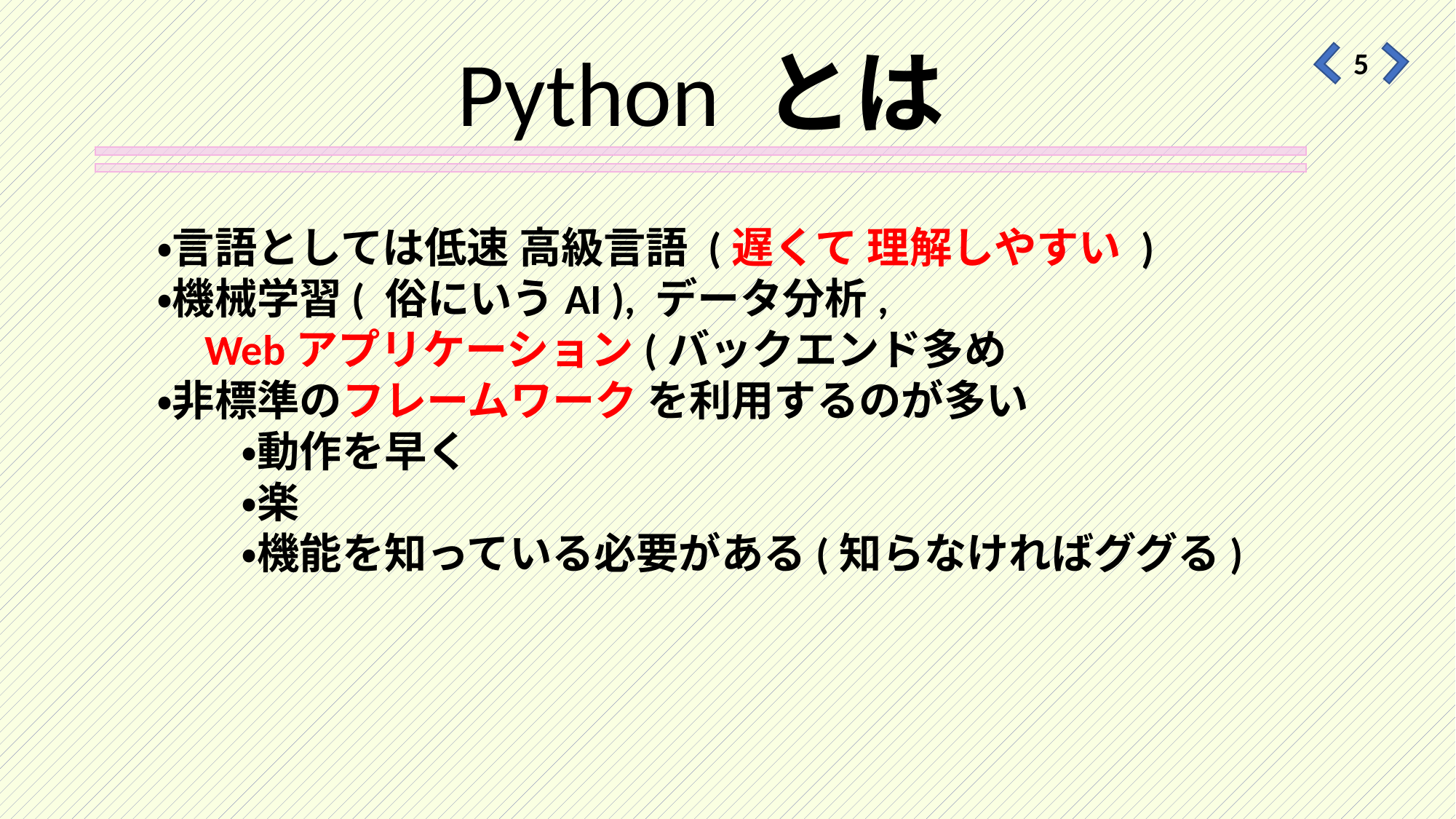

# Python とは
5

・言語としては低速 高級言語 (遅くて 理解しやすい )
・機械学習( 俗にいうAI ), データ分析,
     Webアプリケーション(バックエンド多め
・非標準のフレームワーク を利用するのが多い
　　・動作を早く
　　・楽
　　・機能を知っている必要がある(知らなければググる)